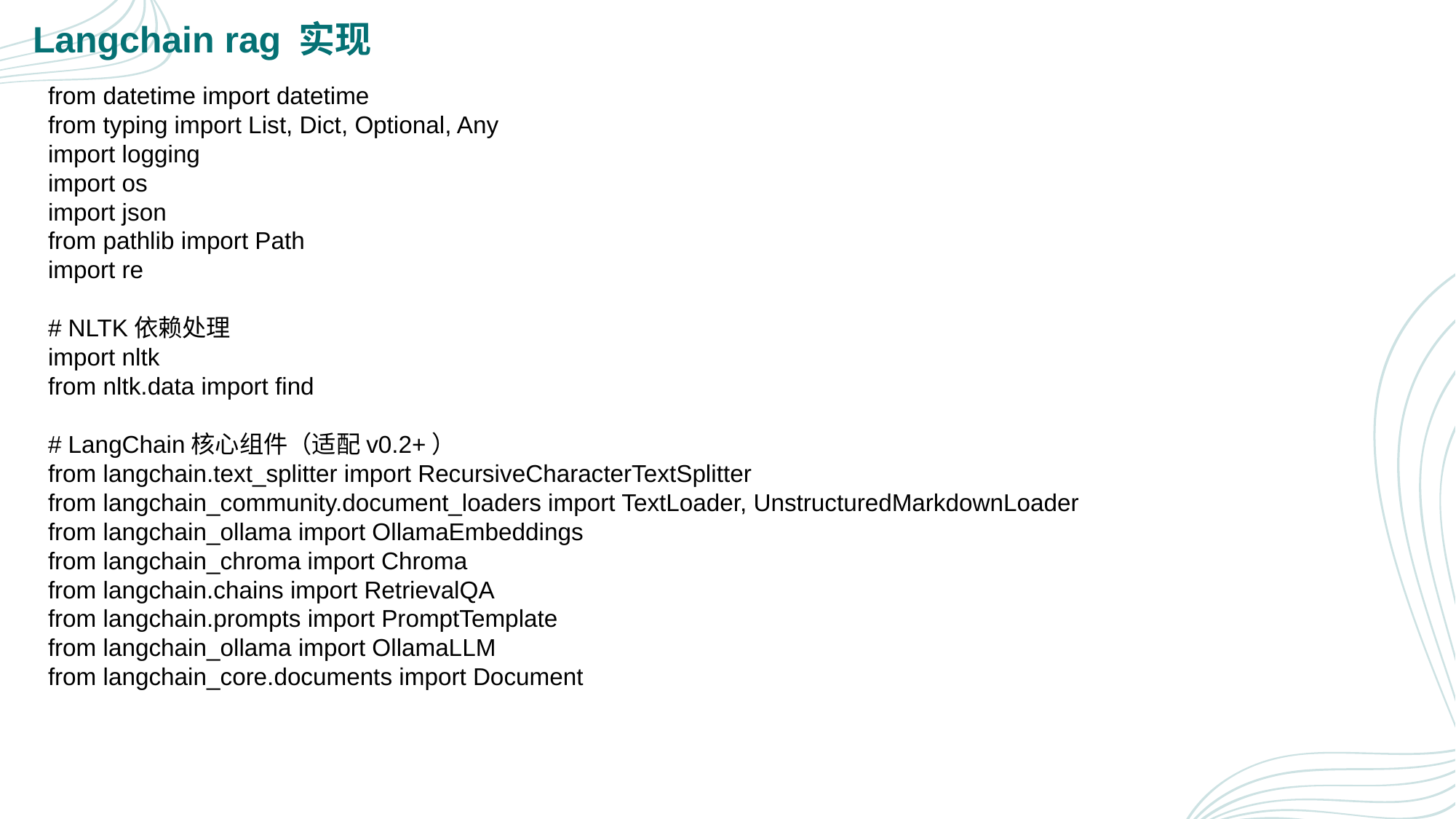

Langchain rag 实现
from datetime import datetime
from typing import List, Dict, Optional, Any
import logging
import os
import json
from pathlib import Path
import re

# NLTK依赖处理
import nltk
from nltk.data import find

# LangChain核心组件（适配v0.2+）
from langchain.text_splitter import RecursiveCharacterTextSplitter
from langchain_community.document_loaders import TextLoader, UnstructuredMarkdownLoader
from langchain_ollama import OllamaEmbeddings
from langchain_chroma import Chroma
from langchain.chains import RetrievalQA
from langchain.prompts import PromptTemplate
from langchain_ollama import OllamaLLM
from langchain_core.documents import Document